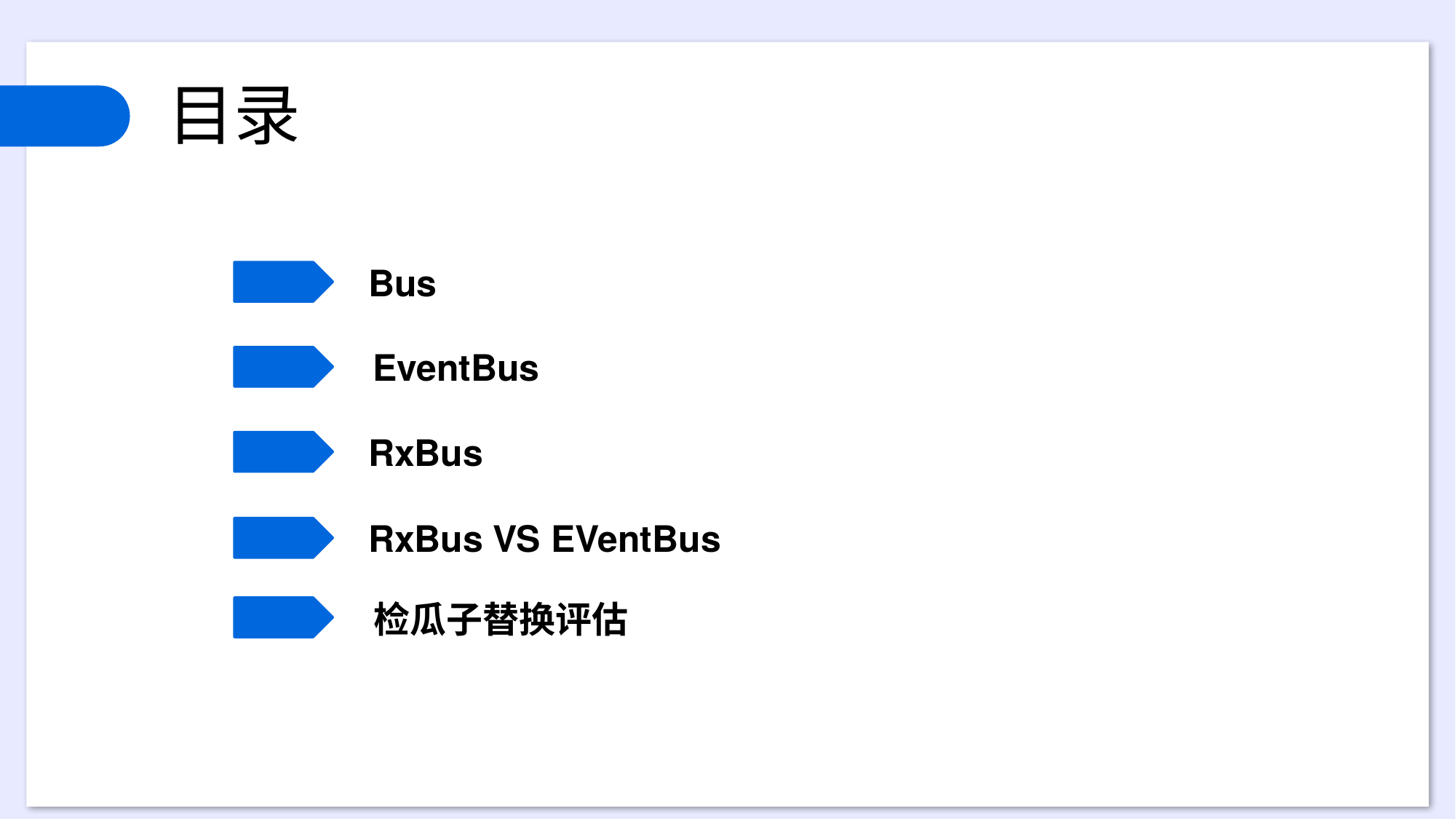

目录

Bus

EventBus

RxBus

RxBus VS EVentBus

检瓜子替换评估